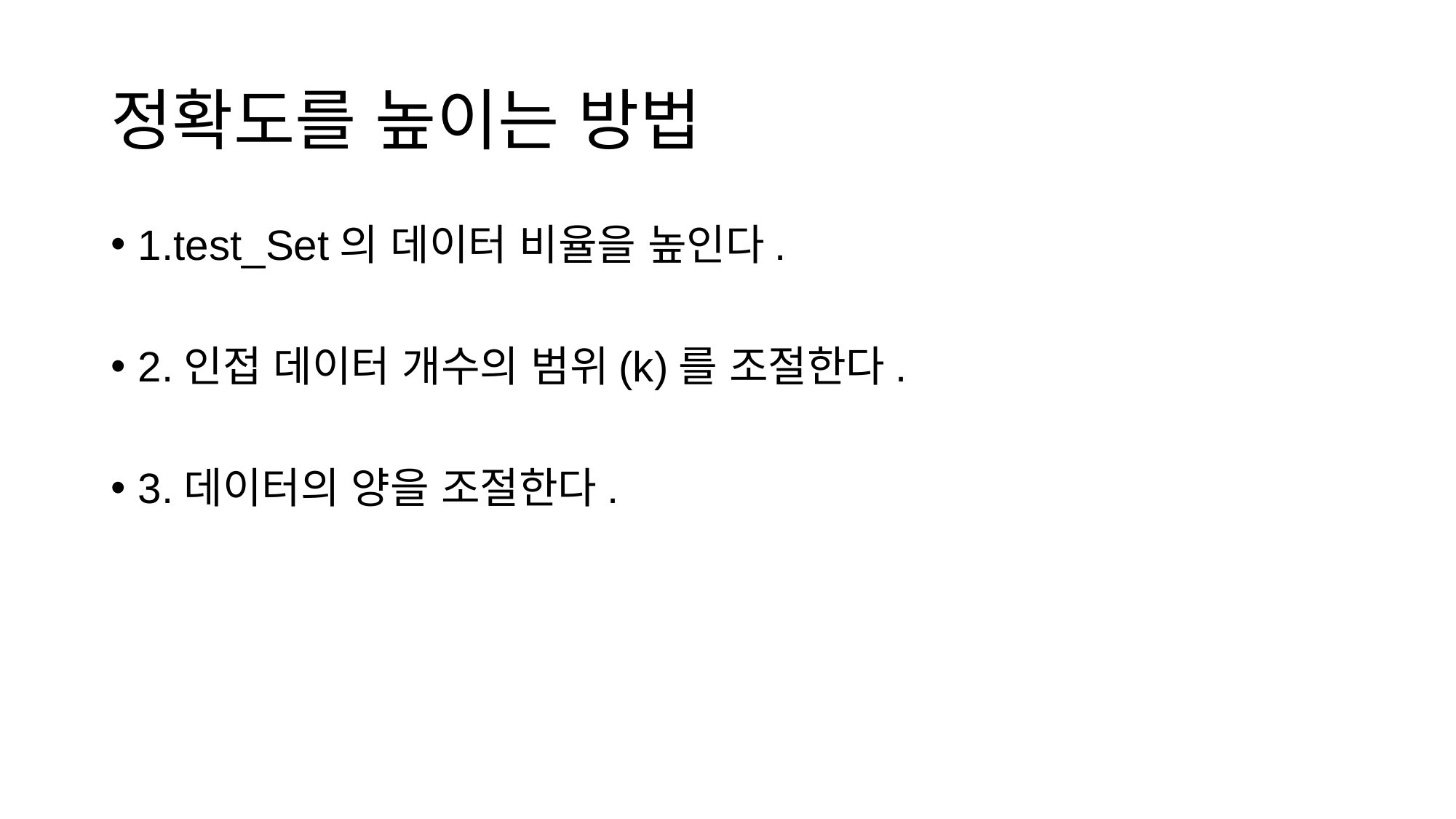

# 정확도를 높이는 방법
1.test_Set의 데이터 비율을 높인다.

2.인접 데이터 개수의 범위(k)를 조절한다.

3.데이터의 양을 조절한다.